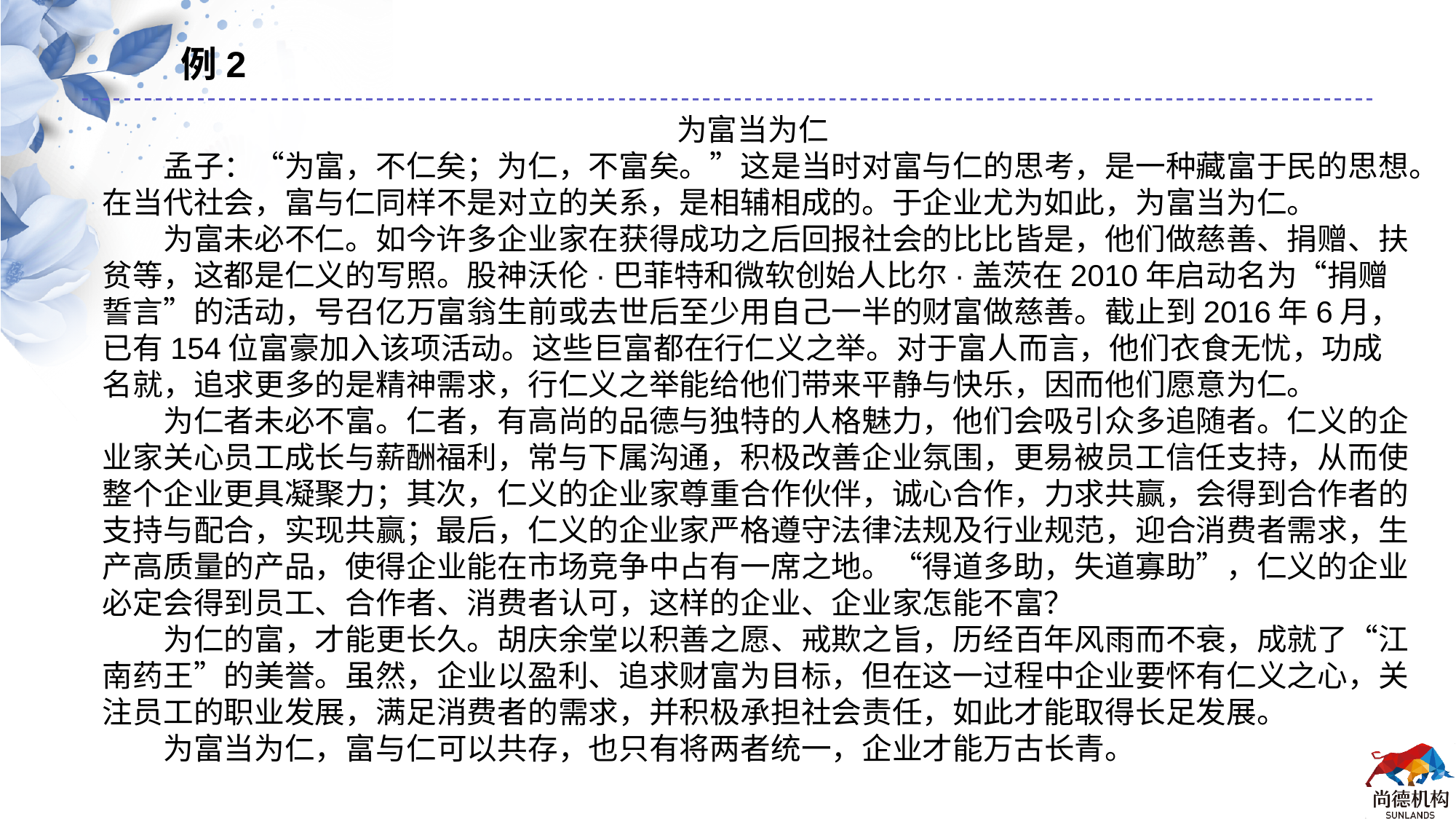

例2
为富当为仁
　　孟子：“为富，不仁矣；为仁，不富矣。”这是当时对富与仁的思考，是一种藏富于民的思想。在当代社会，富与仁同样不是对立的关系，是相辅相成的。于企业尤为如此，为富当为仁。
　　为富未必不仁。如今许多企业家在获得成功之后回报社会的比比皆是，他们做慈善、捐赠、扶贫等，这都是仁义的写照。股神沃伦·巴菲特和微软创始人比尔·盖茨在2010年启动名为“捐赠誓言”的活动，号召亿万富翁生前或去世后至少用自己一半的财富做慈善。截止到2016年6月，已有154位富豪加入该项活动。这些巨富都在行仁义之举。对于富人而言，他们衣食无忧，功成名就，追求更多的是精神需求，行仁义之举能给他们带来平静与快乐，因而他们愿意为仁。
　　为仁者未必不富。仁者，有高尚的品德与独特的人格魅力，他们会吸引众多追随者。仁义的企业家关心员工成长与薪酬福利，常与下属沟通，积极改善企业氛围，更易被员工信任支持，从而使整个企业更具凝聚力；其次，仁义的企业家尊重合作伙伴，诚心合作，力求共赢，会得到合作者的支持与配合，实现共赢；最后，仁义的企业家严格遵守法律法规及行业规范，迎合消费者需求，生产高质量的产品，使得企业能在市场竞争中占有一席之地。“得道多助，失道寡助”，仁义的企业必定会得到员工、合作者、消费者认可，这样的企业、企业家怎能不富？
　　为仁的富，才能更长久。胡庆余堂以积善之愿、戒欺之旨，历经百年风雨而不衰，成就了“江南药王”的美誉。虽然，企业以盈利、追求财富为目标，但在这一过程中企业要怀有仁义之心，关注员工的职业发展，满足消费者的需求，并积极承担社会责任，如此才能取得长足发展。
　　为富当为仁，富与仁可以共存，也只有将两者统一，企业才能万古长青。